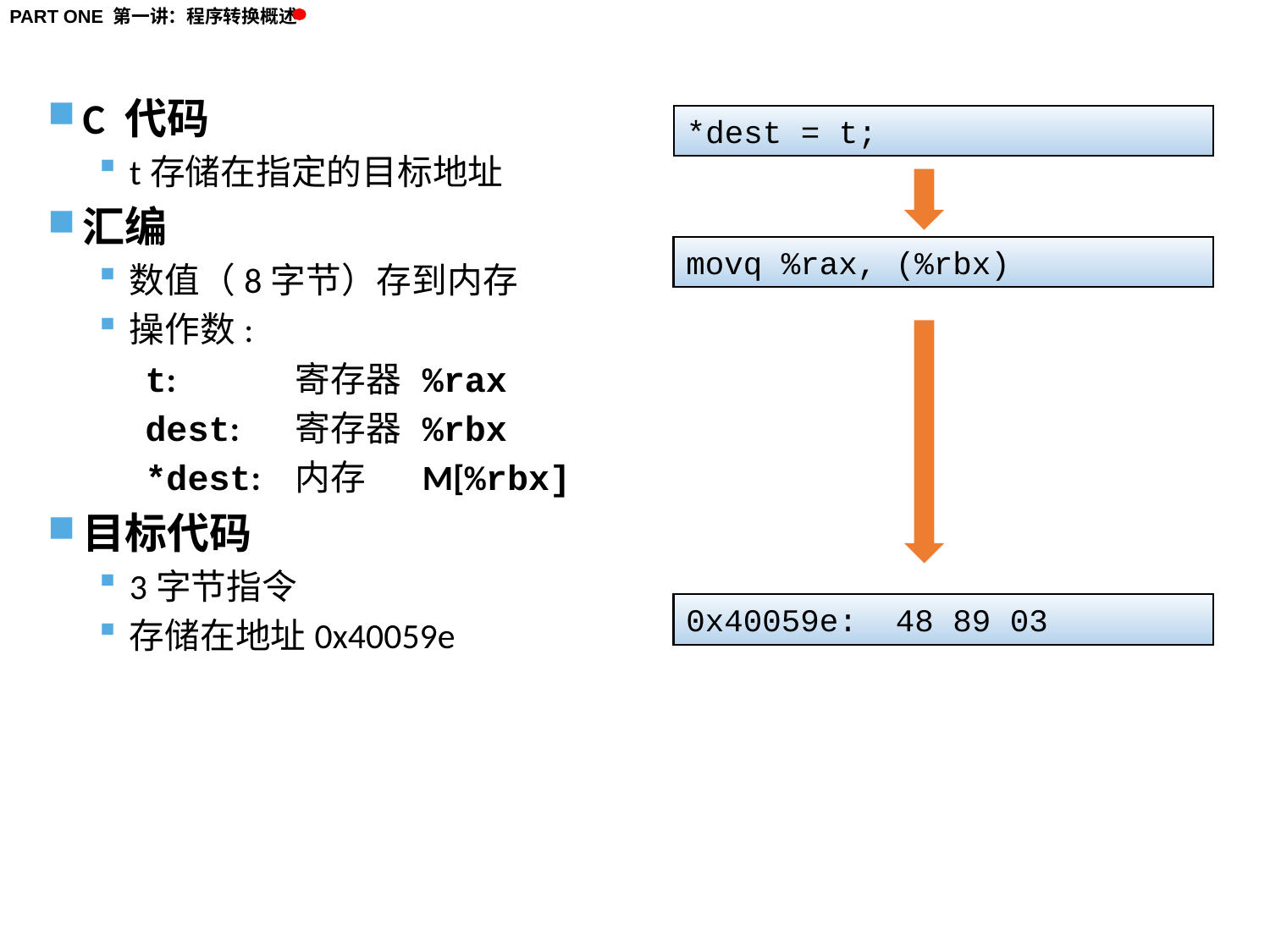

PART ONE 第一讲：程序转换概述

C 代码
t存储在指定的目标地址
汇编
数值（8字节）存到内存
操作数:
t:	寄存器	%rax
dest:	寄存器	%rbx
*dest: 	内存	M[%rbx]
目标代码
3字节指令
存储在地址0x40059e
*dest = t;

movq %rax, (%rbx)

0x40059e:  48 89 03